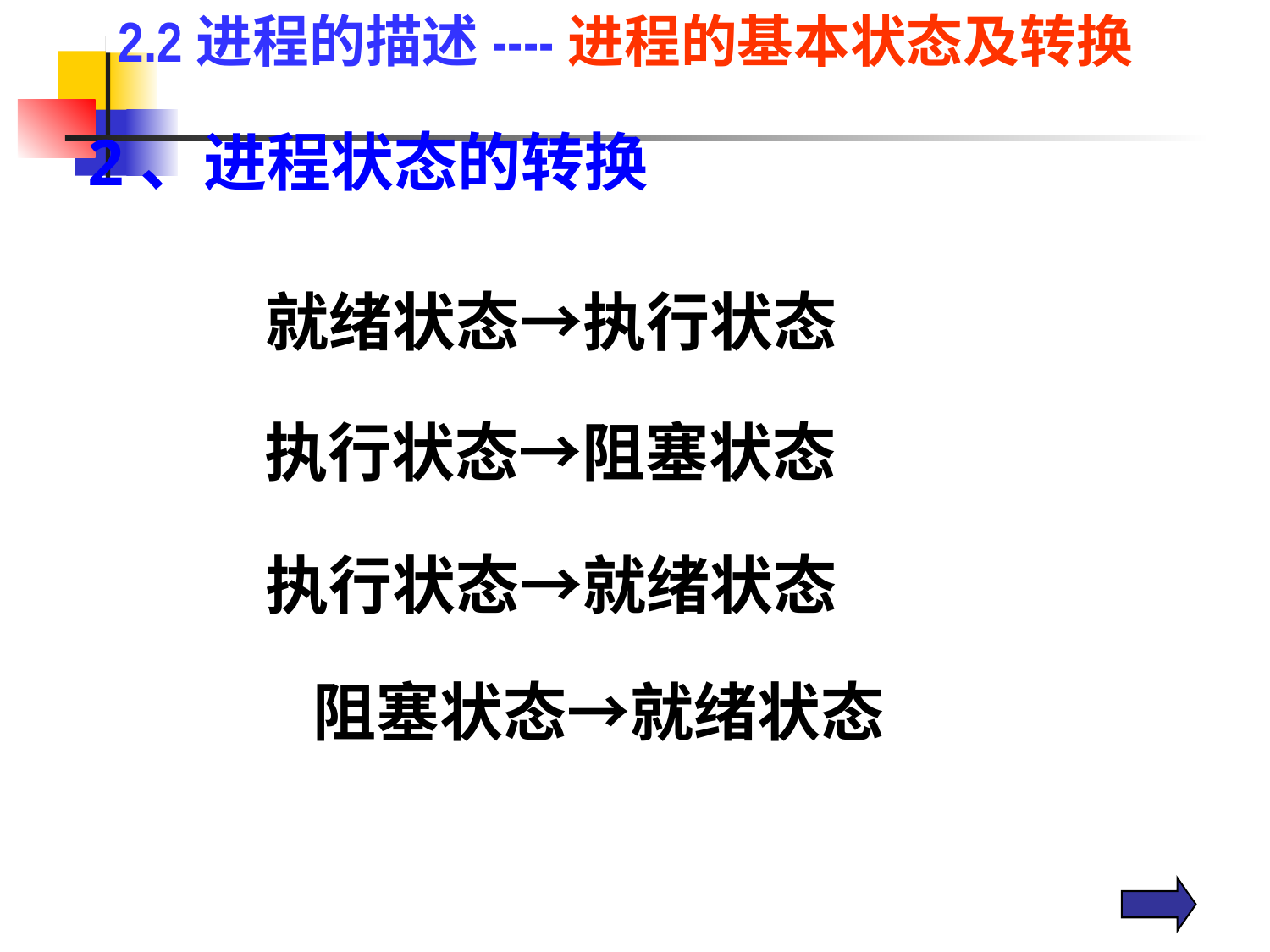

2.2进程的描述----进程的基本状态及转换
2、进程状态的转换
 就绪状态→执行状态
 执行状态→阻塞状态
 执行状态→就绪状态
阻塞状态→就绪状态